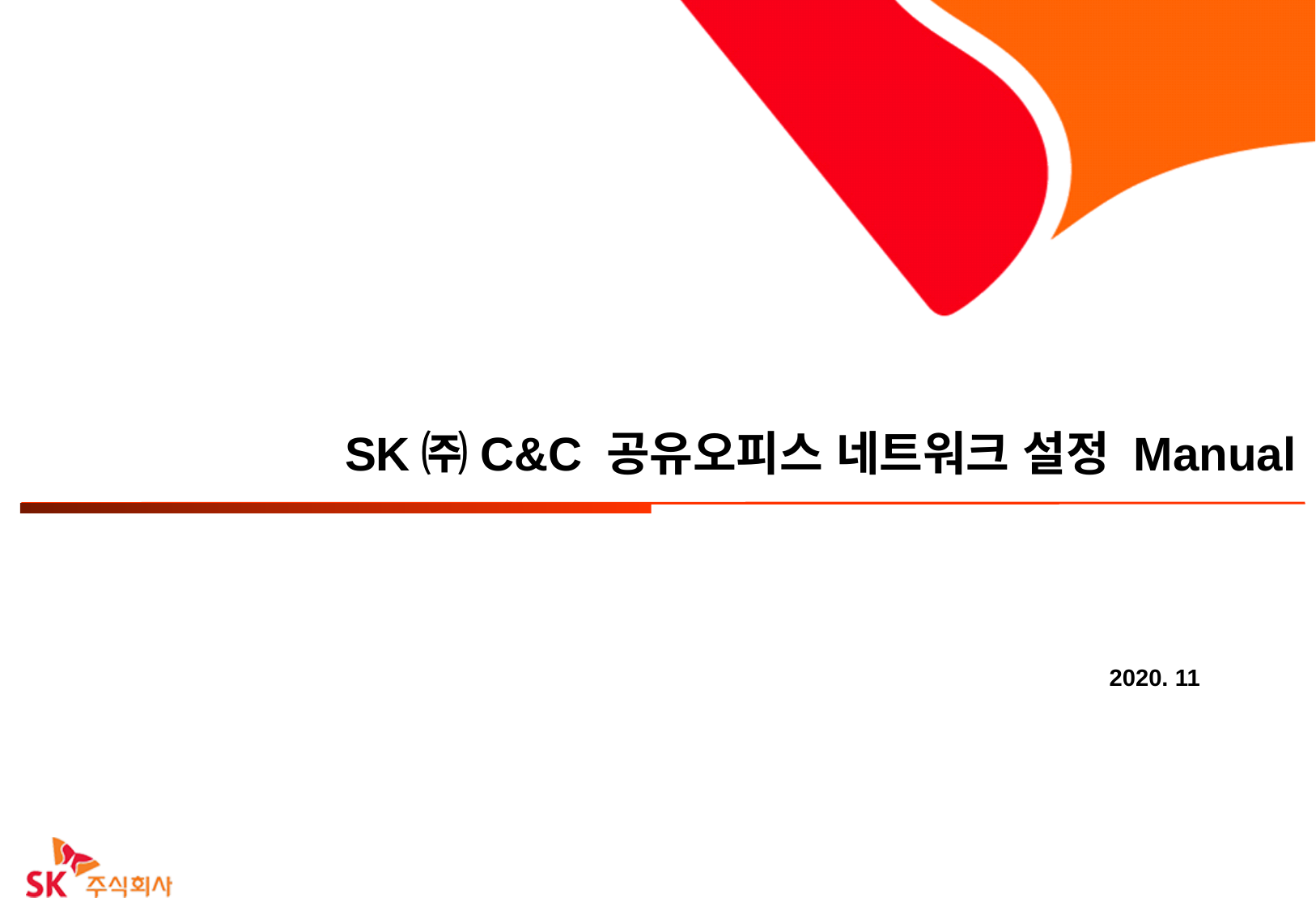

SK㈜C&C 공유오피스 네트워크 설정 Manual

2020. 11